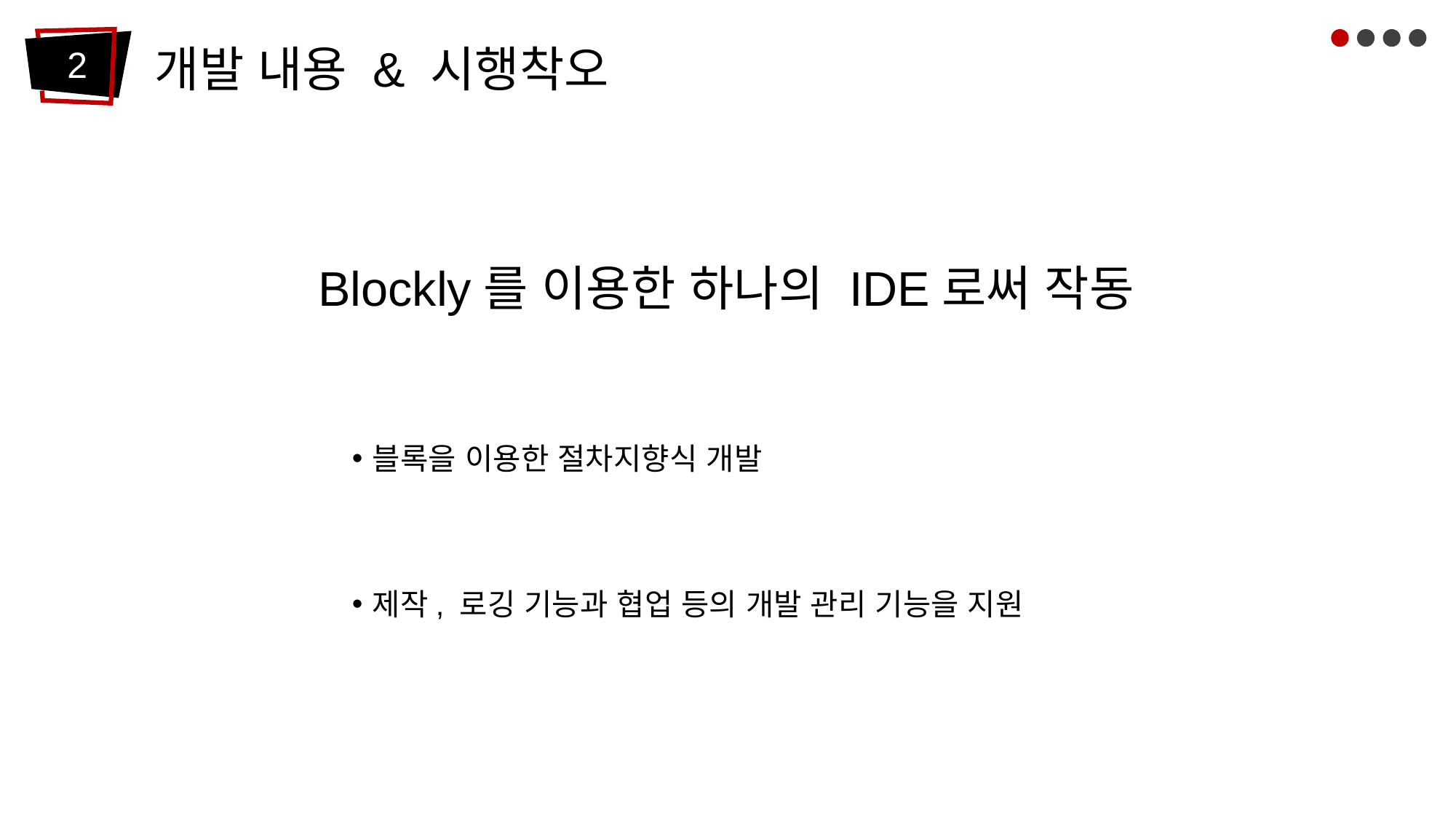

개발 내용 & 시행착오
2
  Blockly를 이용한 하나의 IDE로써 작동

블록을 이용한 절차지향식 개발

제작, 로깅 기능과 협업 등의 개발 관리 기능을 지원